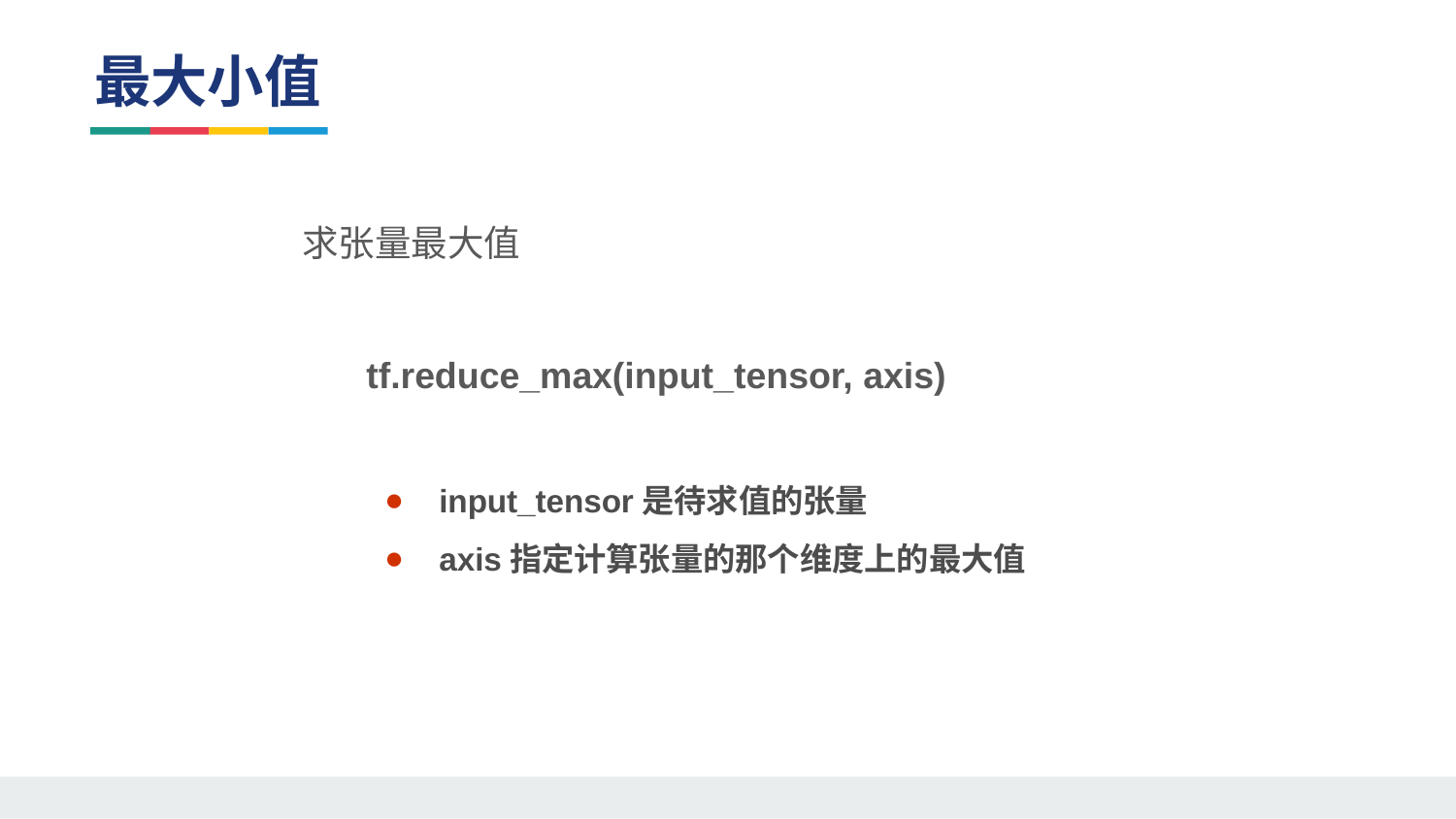

最大小值
求张量最大值
tf.reduce_max(input_tensor, axis)

input_tensor是待求值的张量
axis指定计算张量的那个维度上的最大值